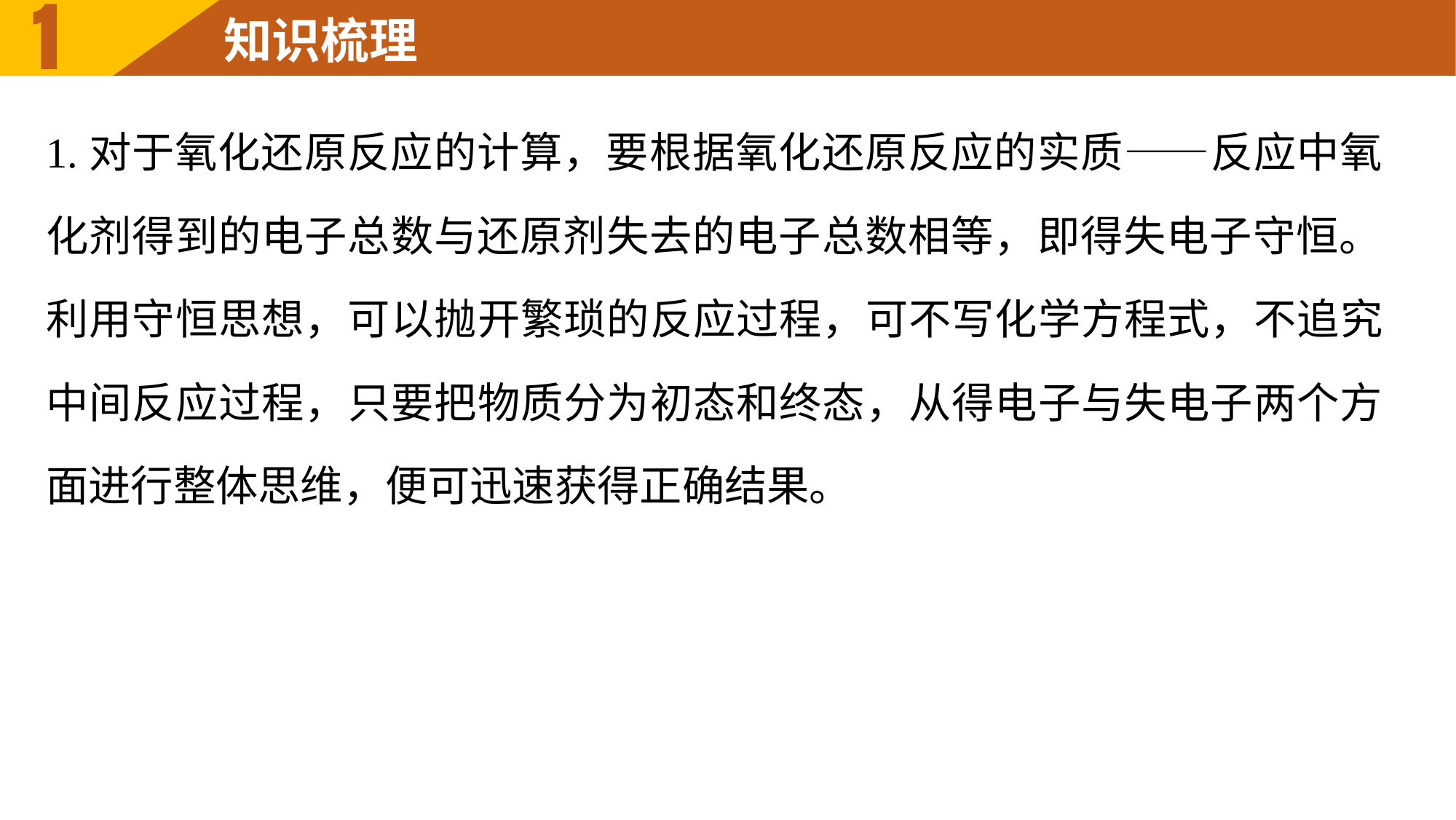

1.对于氧化还原反应的计算，要根据氧化还原反应的实质——反应中氧化剂得到的电子总数与还原剂失去的电子总数相等，即得失电子守恒。利用守恒思想，可以抛开繁琐的反应过程，可不写化学方程式，不追究中间反应过程，只要把物质分为初态和终态，从得电子与失电子两个方面进行整体思维，便可迅速获得正确结果。